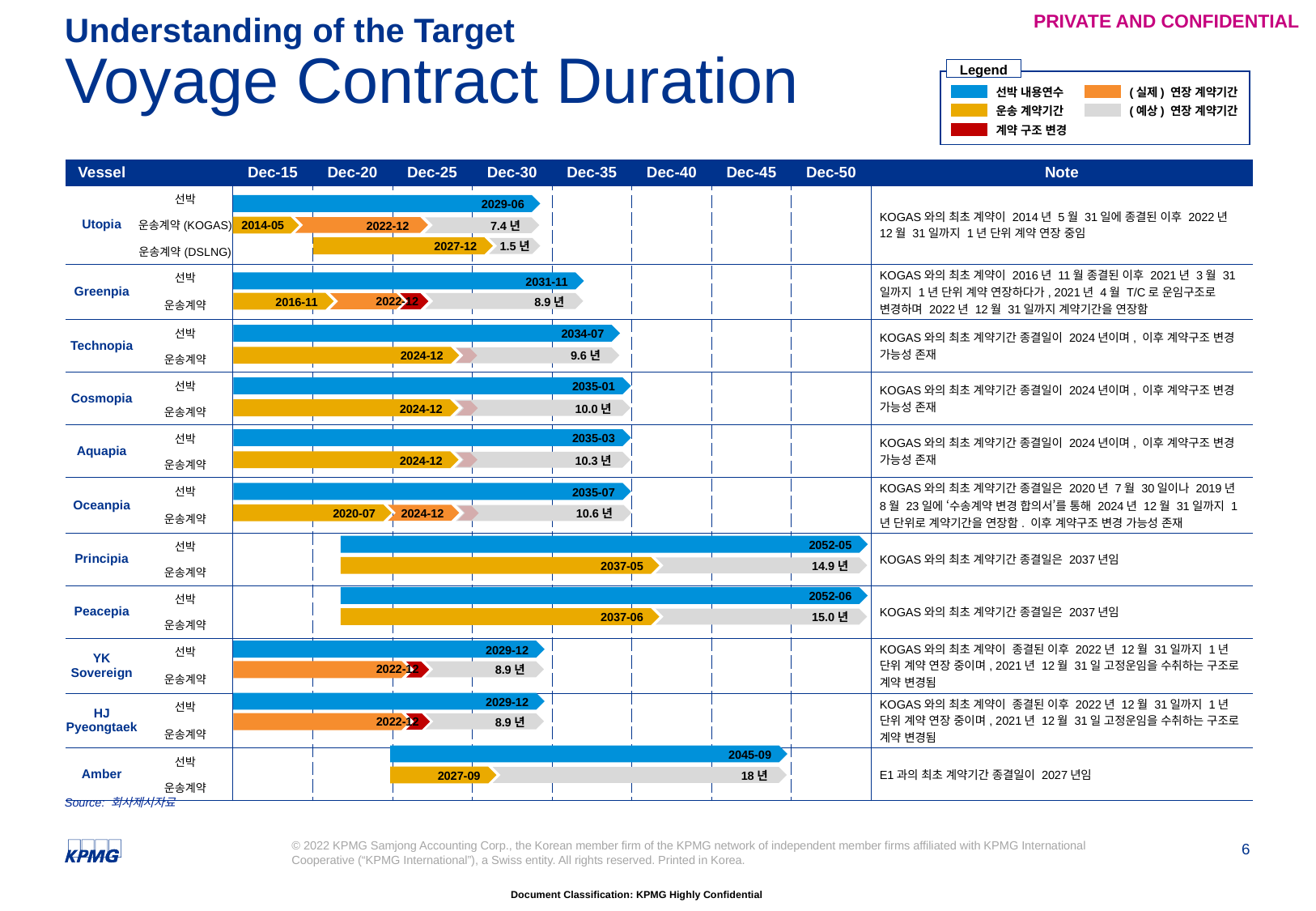

Understanding of the Target
# Voyage Contract Duration
Legend

선박 내용연수
(실제) 연장 계약기간

운송 계약기간
(예상) 연장 계약기간

계약 구조 변경

| Vessel |  | Dec-15 | Dec-20 | Dec-25 | Dec-30 | Dec-35 | Dec-40 | Dec-45 | Dec-50 | Note |
| --- | --- | --- | --- | --- | --- | --- | --- | --- | --- | --- |
| Utopia | 선박 |  |  |  |  |  |  |  |  | KOGAS와의 최초 계약이 2014년 5월 31일에 종결된 이후 2022년 12월 31일까지 1년 단위 계약 연장 중임 |
|  | 운송계약(KOGAS) |  |  |  |  |  |  |  |  |  |
|  | 운송계약(DSLNG) |  |  |  |  |  |  |  |  |  |
| Greenpia | 선박 |  |  |  |  |  |  |  |  | KOGAS와의 최초 계약이 2016년 11월 종결된 이후 2021년 3월 31일까지 1년 단위 계약 연장하다가, 2021년 4월 T/C로 운임구조로 변경하며 2022년 12월 31일까지 계약기간을 연장함 |
|  | 운송계약 |  |  |  |  |  |  |  |  |  |
| Technopia | 선박 |  |  |  |  |  |  |  |  | KOGAS와의 최초 계약기간 종결일이 2024년이며, 이후 계약구조 변경 가능성 존재 |
|  | 운송계약 |  |  |  |  |  |  |  |  |  |
| Cosmopia | 선박 |  |  |  |  |  |  |  |  | KOGAS와의 최초 계약기간 종결일이 2024년이며, 이후 계약구조 변경 가능성 존재 |
|  | 운송계약 |  |  |  |  |  |  |  |  |  |
| Aquapia | 선박 |  |  |  |  |  |  |  |  | KOGAS와의 최초 계약기간 종결일이 2024년이며, 이후 계약구조 변경 가능성 존재 |
|  | 운송계약 |  |  |  |  |  |  |  |  |  |
| Oceanpia | 선박 |  |  |  |  |  |  |  |  | KOGAS와의 최초 계약기간 종결일은 2020년 7월 30일이나 2019년 8월 23일에 ‘수송계약 변경 합의서’를 통해 2024년 12월 31일까지 1년 단위로 계약기간을 연장함. 이후 계약구조 변경 가능성 존재 |
|  | 운송계약 |  |  |  |  |  |  |  |  |  |
| Principia | 선박 |  |  |  |  |  |  |  |  | KOGAS와의 최초 계약기간 종결일은 2037년임 |
|  | 운송계약 |  |  |  |  |  |  |  |  |  |
| Peacepia | 선박 |  |  |  |  |  |  |  |  | KOGAS와의 최초 계약기간 종결일은 2037년임 |
|  | 운송계약 |  |  |  |  |  |  |  |  |  |
| YK Sovereign | 선박 |  |  |  |  |  |  |  |  | KOGAS와의 최초 계약이 종결된 이후 2022년 12월 31일까지 1년 단위 계약 연장 중이며, 2021년 12월 31일 고정운임을 수취하는 구조로 계약 변경됨 |
|  | 운송계약 |  |  |  |  |  |  |  |  |  |
| HJ Pyeongtaek | 선박 |  |  |  |  |  |  |  |  | KOGAS와의 최초 계약이 종결된 이후 2022년 12월 31일까지 1년 단위 계약 연장 중이며, 2021년 12월 31일 고정운임을 수취하는 구조로 계약 변경됨 |
|  | 운송계약 |  |  |  |  |  |  |  |  |  |
| Amber | 선박 |  |  |  |  |  |  |  |  | E1과의 최초 계약기간 종결일이 2027년임 |
|  | 운송계약 |  |  |  |  |  |  |  |  |  |
2029-06
2022-12
2014-05
7.4년

2027-12

1.5년
2031-11
2022-12
8.9년

2016-11
2034-07
2024-12
9.6년

2035-01
2024-12
10.0년

2035-03
2024-12
10.3년

2035-07

2020-07
10.6년
2024-12

2052-05
14.9년
2037-05
2052-06
2037-06
15.0년
2029-12
2022-12
8.9년

2029-12
2022-12
8.9년

2045-09
18년
2027-09
Source: 회사제시자료